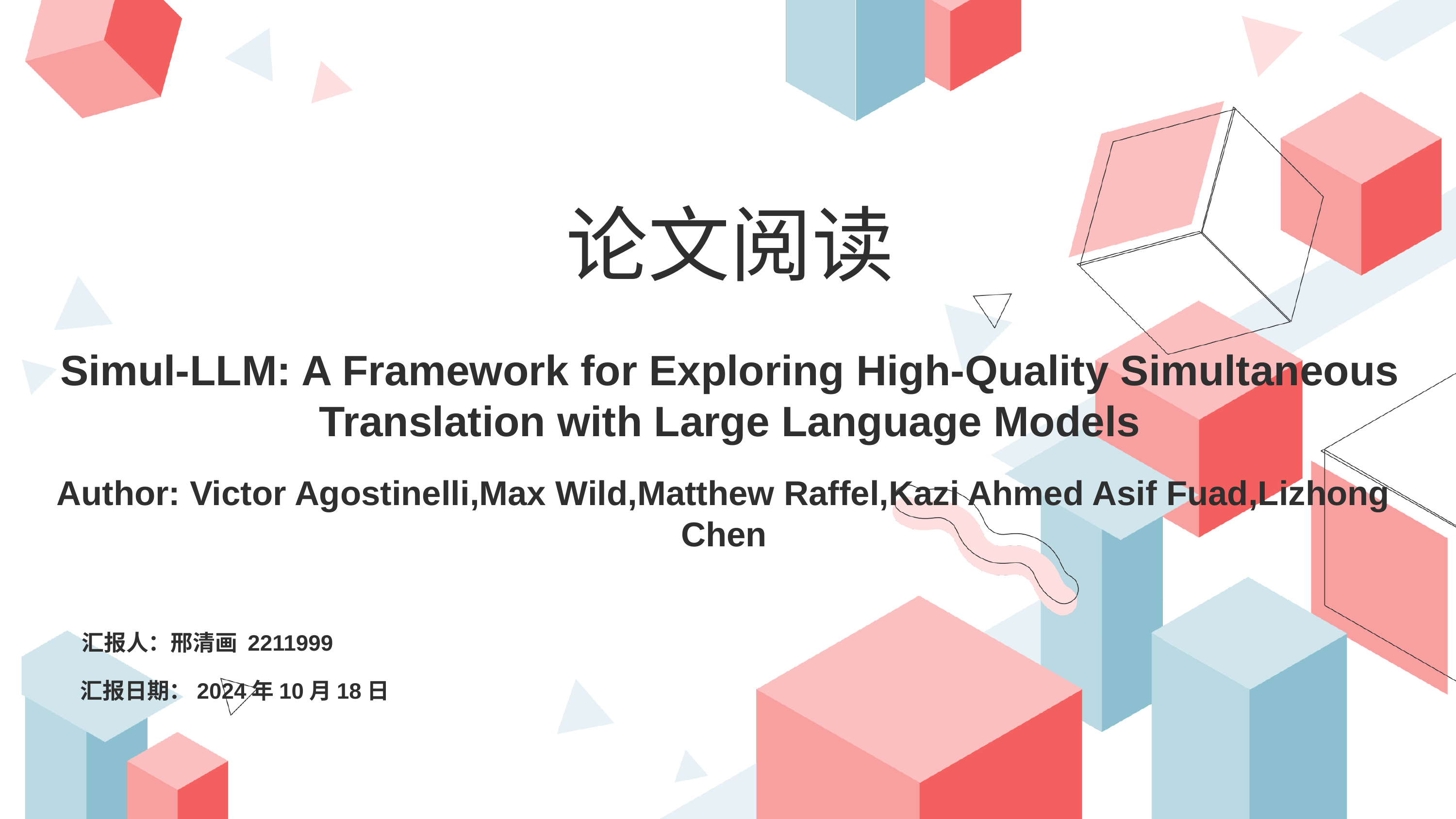

论文阅读
Simul-LLM: A Framework for Exploring High-Quality Simultaneous
Translation with Large Language Models
Author: Victor Agostinelli,Max Wild,Matthew Raffel,Kazi Ahmed Asif Fuad,Lizhong Chen

汇报人：邢清画 2211999
汇报日期：2024年10月18日